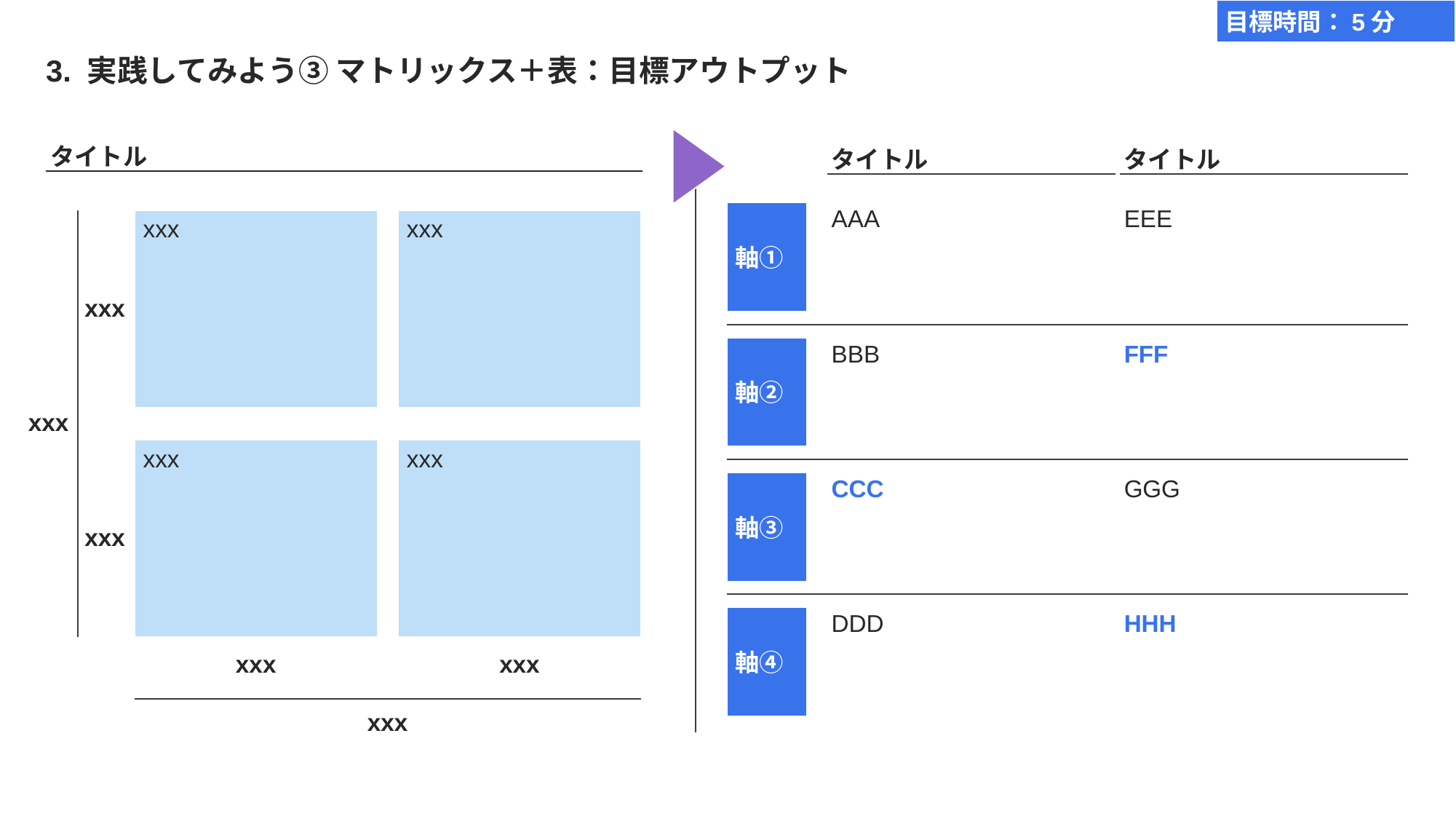

目標時間：5分

# 3. 実践してみよう③ マトリックス＋表：目標アウトプット
タイトル
タイトル
タイトル

軸①
AAA
EEE
xxx
xxx
xxx
xxx
xxx
xxx
xxx
xxx
xxx
xxx
軸②
BBB
FFF
軸③
CCC
GGG
軸④
DDD
HHH